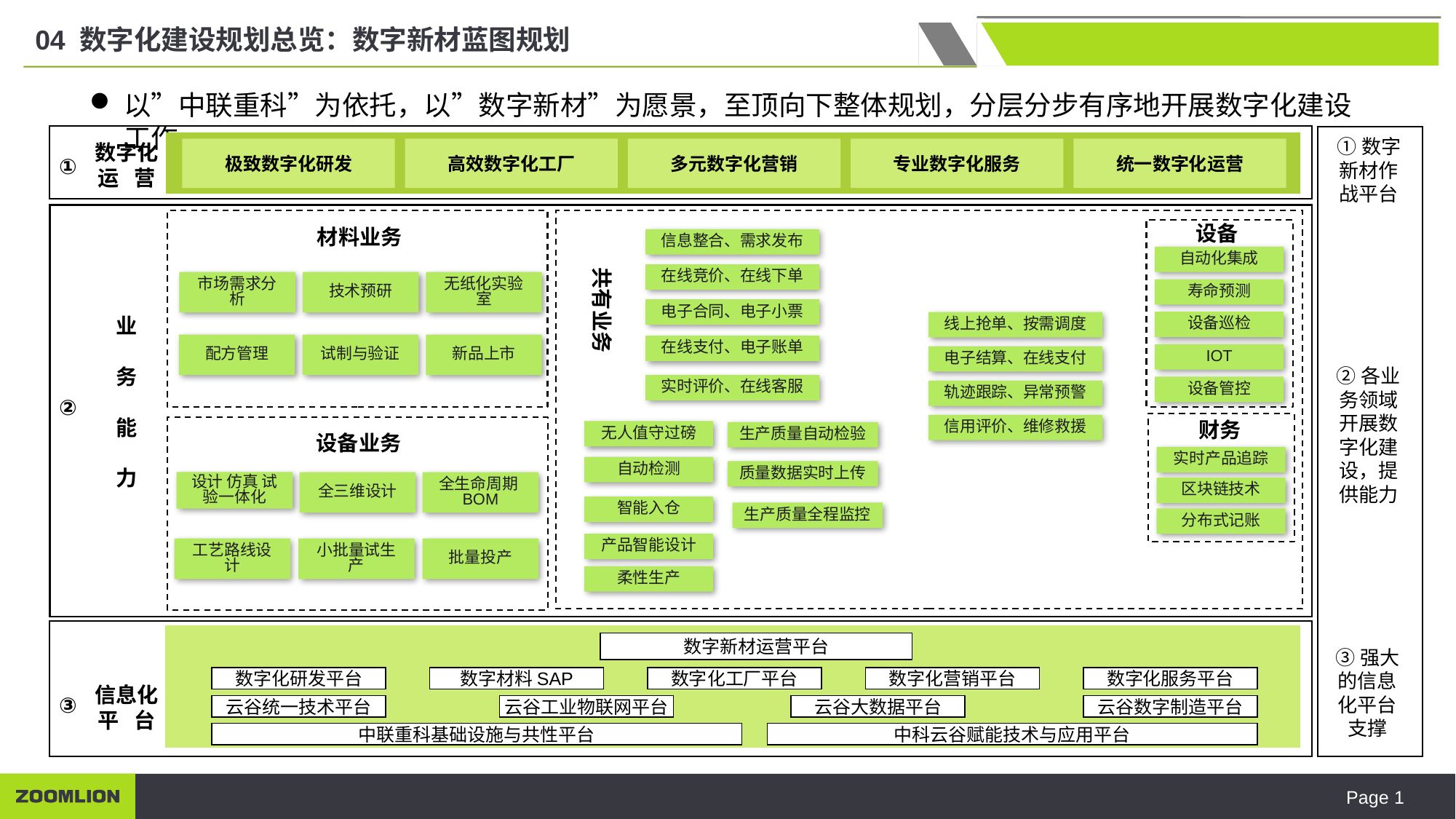

04 数字化建设规划总览：数字新材蓝图规划
以”中联重科”为依托，以”数字新材”为愿景，至顶向下整体规划，分层分步有序地开展数字化建设工作。

①数字新材作战平台
②各业务领域开展数字化建设，提供能力
③强大的信息化平台支撑

数字化
运   营
极致数字化研发
高效数字化工厂
多元数字化营销
专业数字化服务
统一数字化运营
①

设备
自动化集成
寿命预测
设备巡检
IOT
设备管控
材料业务
信息整合、需求发布
共有业务
在线竞价、在线下单
市场需求分析
技术预研
无纸化实验室
电子合同、电子小票
业

务

能

力
线上抢单、按需调度
配方管理
试制与验证
新品上市
在线支付、电子账单
电子结算、在线支付
实时评价、在线客服
轨迹跟踪、异常预警
②

财务
实时产品追踪
区块链技术
分布式记账
信用评价、维修救援

无人值守过磅
生产质量自动检验
设备业务
自动检测
质量数据实时上传
设计 仿真 试验一体化
全三维设计
全生命周期BOM
智能入仓
生产质量全程监控
产品智能设计
工艺路线设计
小批量试生产
批量投产
柔性生产

数字新材运营平台
数字化研发平台
数字材料SAP
数字化工厂平台
数字化营销平台
数字化服务平台
信息化平   台
③
云谷统一技术平台
云谷工业物联网平台
云谷大数据平台
云谷数字制造平台
中联重科基础设施与共性平台
中科云谷赋能技术与应用平台
Page 1